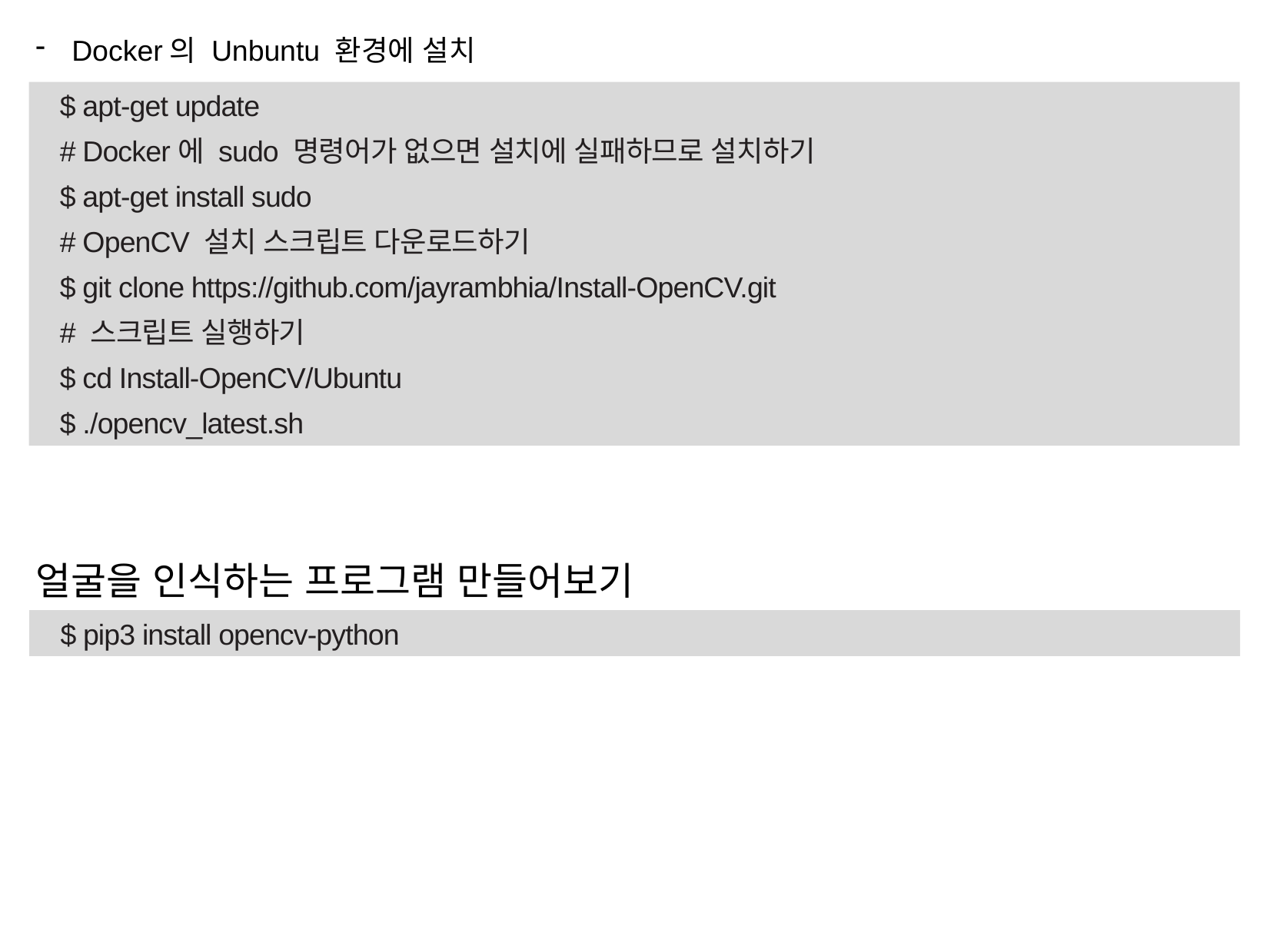

Docker의 Unbuntu 환경에 설치

얼굴을 인식하는 프로그램 만들어보기
$ apt-get update
# Docker에 sudo 명령어가 없으면 설치에 실패하므로 설치하기
$ apt-get install sudo
# OpenCV 설치 스크립트 다운로드하기
$ git clone https://github.com/jayrambhia/Install-OpenCV.git
# 스크립트 실행하기
$ cd Install-OpenCV/Ubuntu
$ ./opencv_latest.sh
$ pip3 install opencv-python